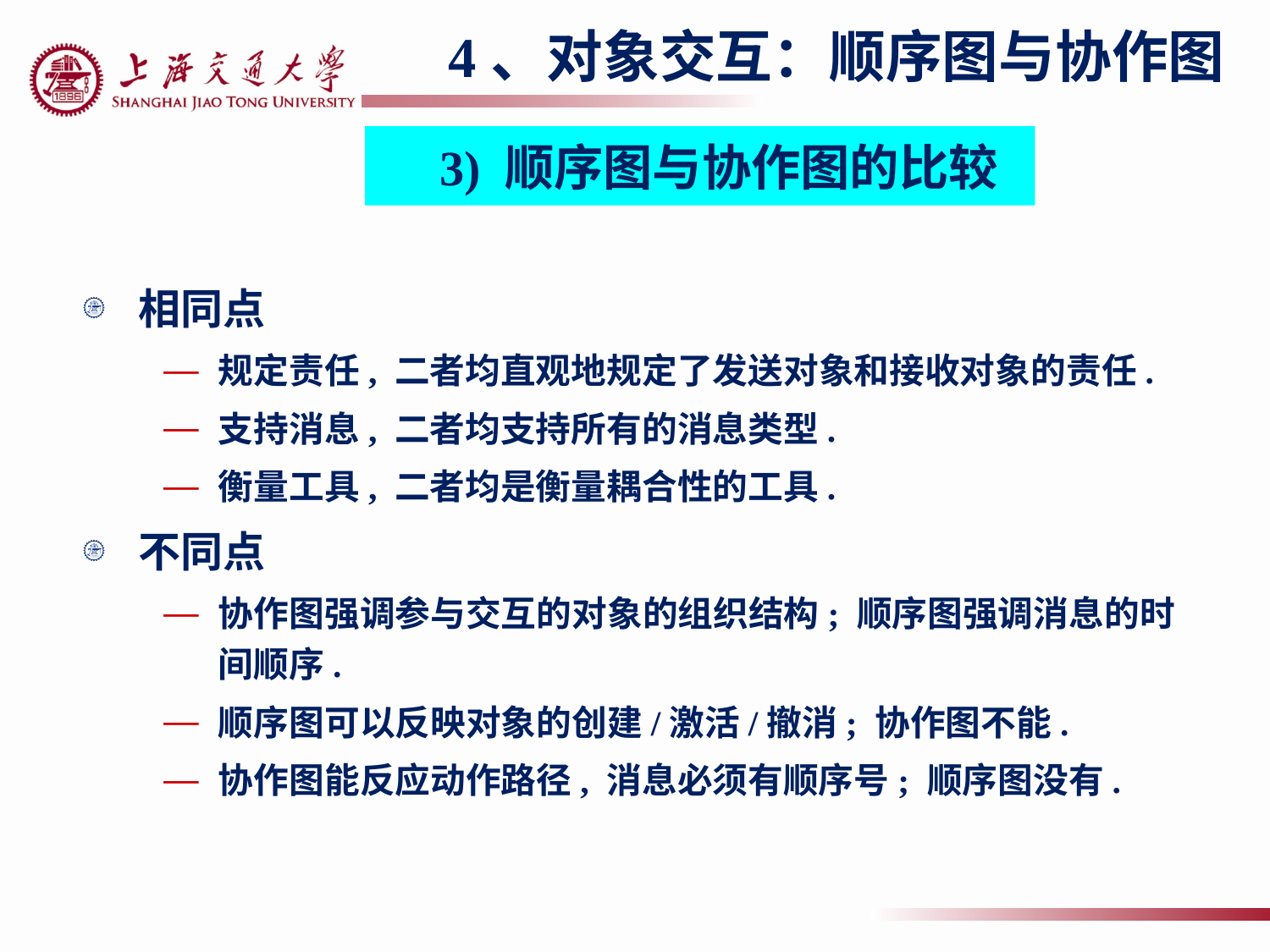

4、对象交互：顺序图与协作图
3) 顺序图与协作图的比较
相同点
规定责任, 二者均直观地规定了发送对象和接收对象的责任.
支持消息, 二者均支持所有的消息类型.
衡量工具, 二者均是衡量耦合性的工具.
不同点
协作图强调参与交互的对象的组织结构; 顺序图强调消息的时间顺序.
顺序图可以反映对象的创建/激活/撤消; 协作图不能.
协作图能反应动作路径, 消息必须有顺序号; 顺序图没有.